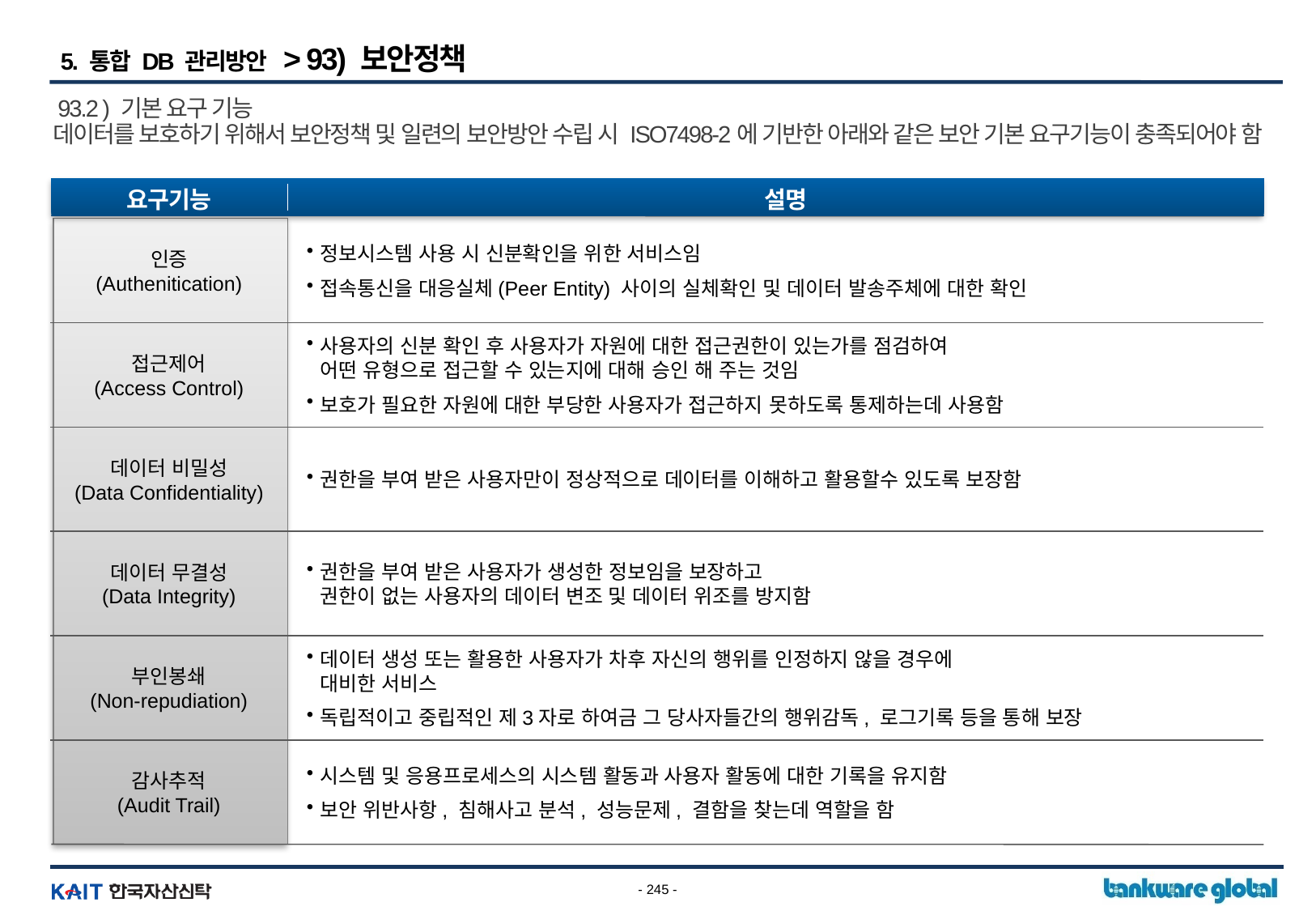

5. 통합 DB 관리방안 > 93) 보안정책
93.2 ) 기본 요구 기능
데이터를 보호하기 위해서 보안정책 및 일련의 보안방안 수립 시 ISO7498-2에 기반한 아래와 같은 보안 기본 요구기능이 충족되어야 함

요구기능
설명
인증
(Authenitication)
정보시스템 사용 시 신분확인을 위한 서비스임
접속통신을 대응실체(Peer Entity) 사이의 실체확인 및 데이터 발송주체에 대한 확인

접근제어
(Access Control)
사용자의 신분 확인 후 사용자가 자원에 대한 접근권한이 있는가를 점검하여
어떤 유형으로 접근할 수 있는지에 대해 승인 해 주는 것임
보호가 필요한 자원에 대한 부당한 사용자가 접근하지 못하도록 통제하는데 사용함
데이터 비밀성
(Data Confidentiality)
권한을 부여 받은 사용자만이 정상적으로 데이터를 이해하고 활용할수 있도록 보장함
데이터 무결성
(Data Integrity)
권한을 부여 받은 사용자가 생성한 정보임을 보장하고
권한이 없는 사용자의 데이터 변조 및 데이터 위조를 방지함
부인봉쇄
(Non-repudiation)
데이터 생성 또는 활용한 사용자가 차후 자신의 행위를 인정하지 않을 경우에
대비한 서비스
독립적이고 중립적인 제3자로 하여금 그 당사자들간의 행위감독, 로그기록 등을 통해 보장
감사추적
(Audit Trail)
시스템 및 응용프로세스의 시스템 활동과 사용자 활동에 대한 기록을 유지함
보안 위반사항, 침해사고 분석, 성능문제, 결함을 찾는데 역할을 함